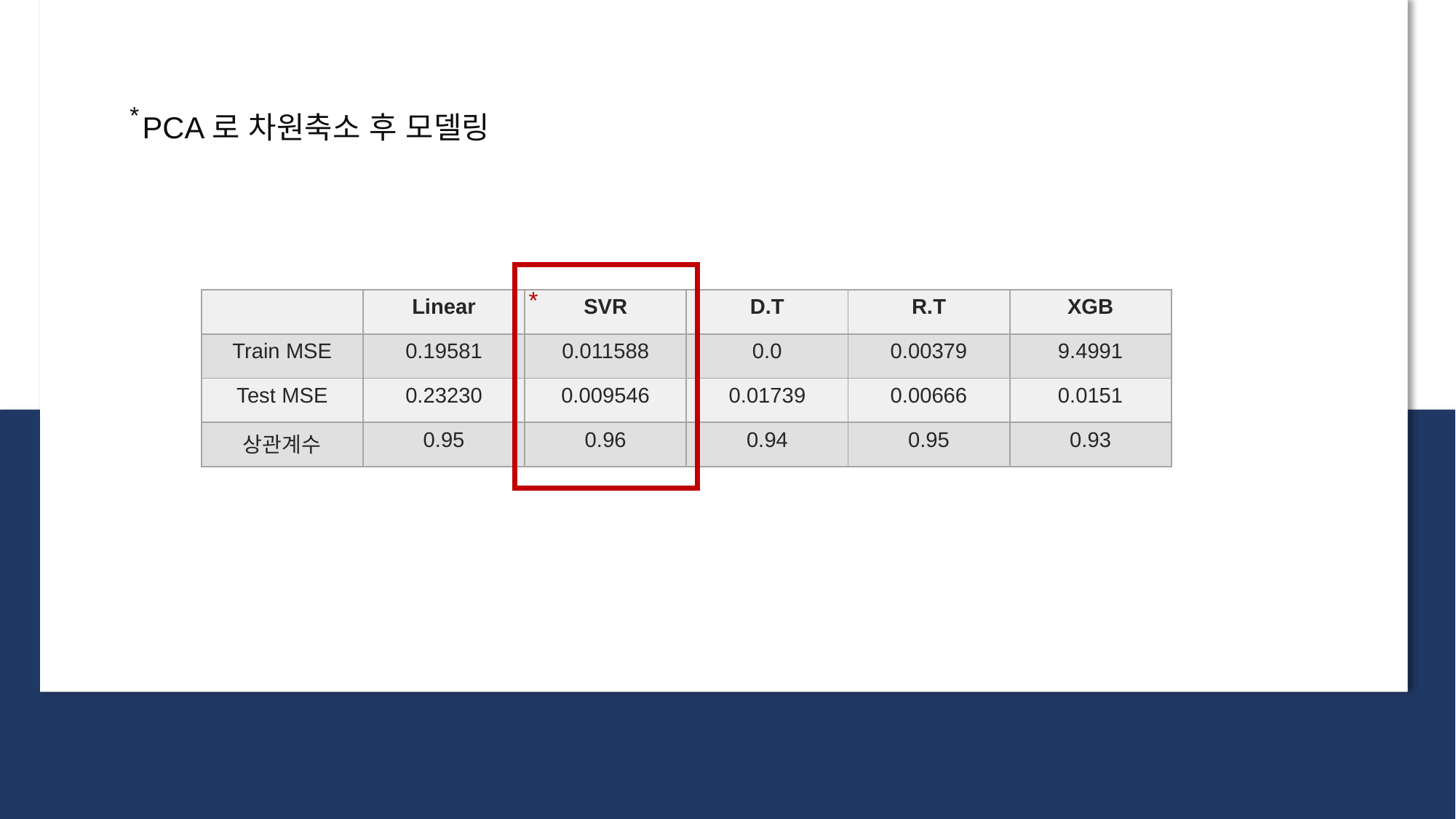

*
PCA로 차원축소 후 모델링

*
|  | Linear | SVR | D.T | R.T | XGB |
| --- | --- | --- | --- | --- | --- |
| Train MSE | 0.19581 | 0.011588 | 0.0 | 0.00379 | 9.4991 |
| Test MSE | 0.23230 | 0.009546 | 0.01739 | 0.00666 | 0.0151 |
| 상관계수 | 0.95 | 0.96 | 0.94 | 0.95 | 0.93 |